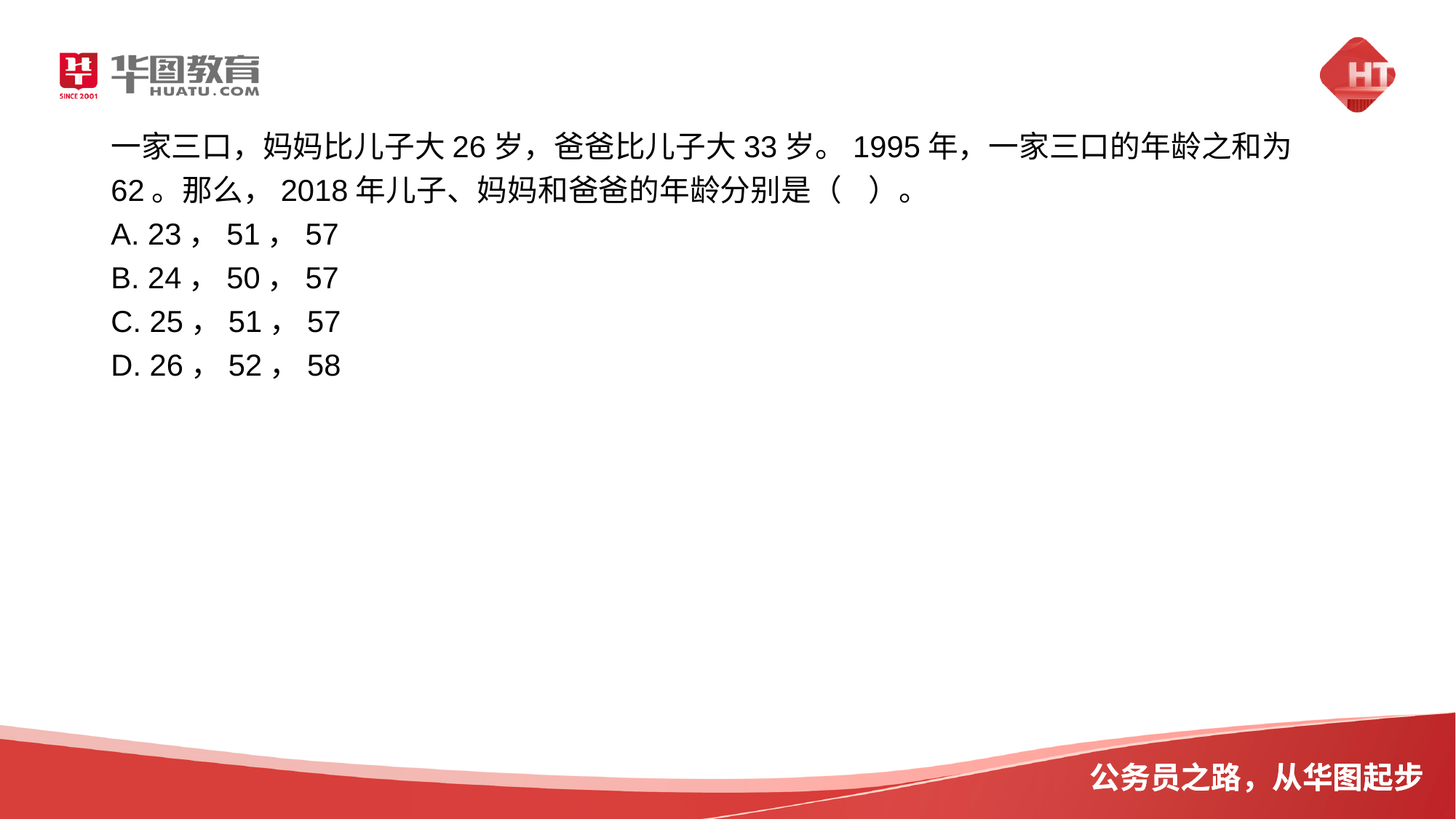

一家三口，妈妈比儿子大26岁，爸爸比儿子大33岁。1995年，一家三口的年龄之和为62。那么，2018年儿子、妈妈和爸爸的年龄分别是（    ）。
A. 23，51，57
B. 24，50，57
C. 25，51，57
D. 26，52，58